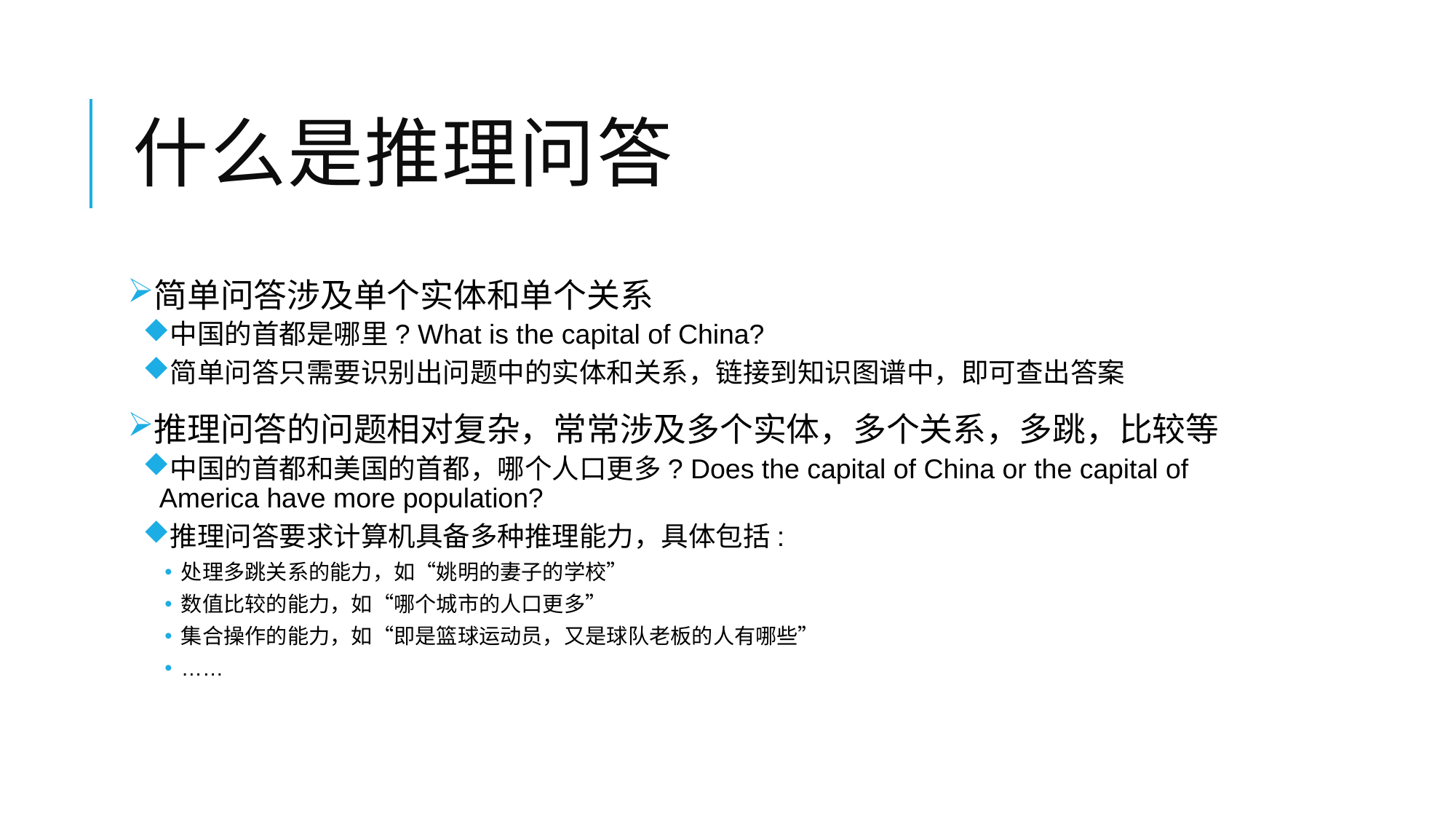

# 什么是推理问答
简单问答涉及单个实体和单个关系
中国的首都是哪里? What is the capital of China?
简单问答只需要识别出问题中的实体和关系，链接到知识图谱中，即可查出答案
推理问答的问题相对复杂，常常涉及多个实体，多个关系，多跳，比较等
中国的首都和美国的首都，哪个人口更多? Does the capital of China or the capital of America have more population?
推理问答要求计算机具备多种推理能力，具体包括:
处理多跳关系的能力，如“姚明的妻子的学校”
数值比较的能力，如“哪个城市的人口更多”
集合操作的能力，如“即是篮球运动员，又是球队老板的人有哪些”
……